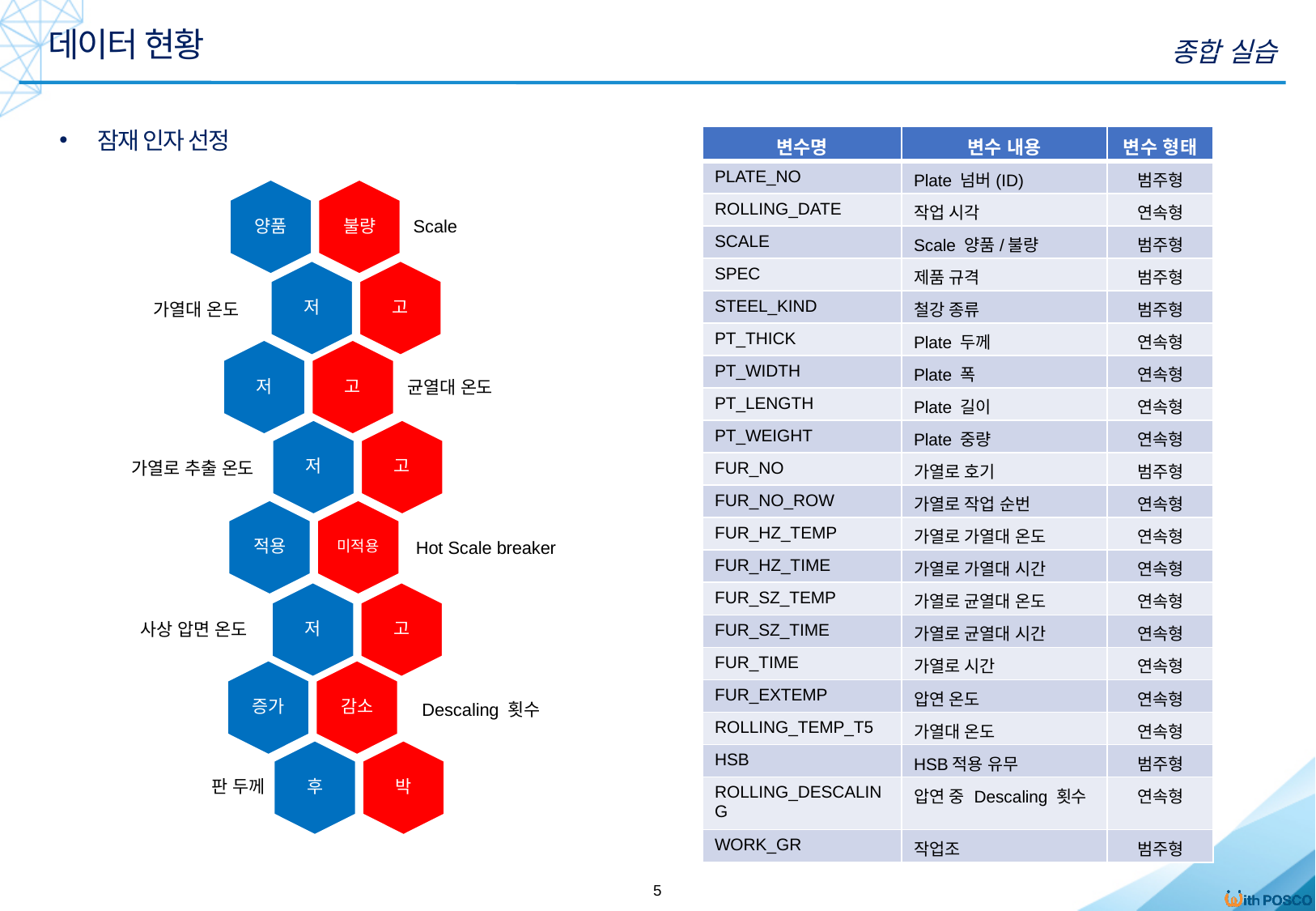

데이터 현황
종합 실습
잠재 인자 선정
| 변수명 | 변수 내용 | 변수 형태 |
| --- | --- | --- |
| PLATE\_NO | Plate 넘버(ID) | 범주형 |
| ROLLING\_DATE | 작업 시각 | 연속형 |
| SCALE | Scale 양품/불량 | 범주형 |
| SPEC | 제품 규격 | 범주형 |
| STEEL\_KIND | 철강 종류 | 범주형 |
| PT\_THICK | Plate 두께 | 연속형 |
| PT\_WIDTH | Plate 폭 | 연속형 |
| PT\_LENGTH | Plate 길이 | 연속형 |
| PT\_WEIGHT | Plate 중량 | 연속형 |
| FUR\_NO | 가열로 호기 | 범주형 |
| FUR\_NO\_ROW | 가열로 작업 순번 | 연속형 |
| FUR\_HZ\_TEMP | 가열로 가열대 온도 | 연속형 |
| FUR\_HZ\_TIME | 가열로 가열대 시간 | 연속형 |
| FUR\_SZ\_TEMP | 가열로 균열대 온도 | 연속형 |
| FUR\_SZ\_TIME | 가열로 균열대 시간 | 연속형 |
| FUR\_TIME | 가열로 시간 | 연속형 |
| FUR\_EXTEMP | 압연 온도 | 연속형 |
| ROLLING\_TEMP\_T5 | 가열대 온도 | 연속형 |
| HSB | HSB적용 유무 | 범주형 |
| ROLLING\_DESCALING | 압연 중 Descaling 횟수 | 연속형 |
| WORK\_GR | 작업조 | 범주형 |
불량
 Scale
양품
저
가열대 온도
고
고
균열대 온도
저
저
가열로 추출 온도
고
미적용
Hot Scale breaker
적용
저
사상 압면 온도
고
감소
Descaling 횟수
증가
후
판 두께
박